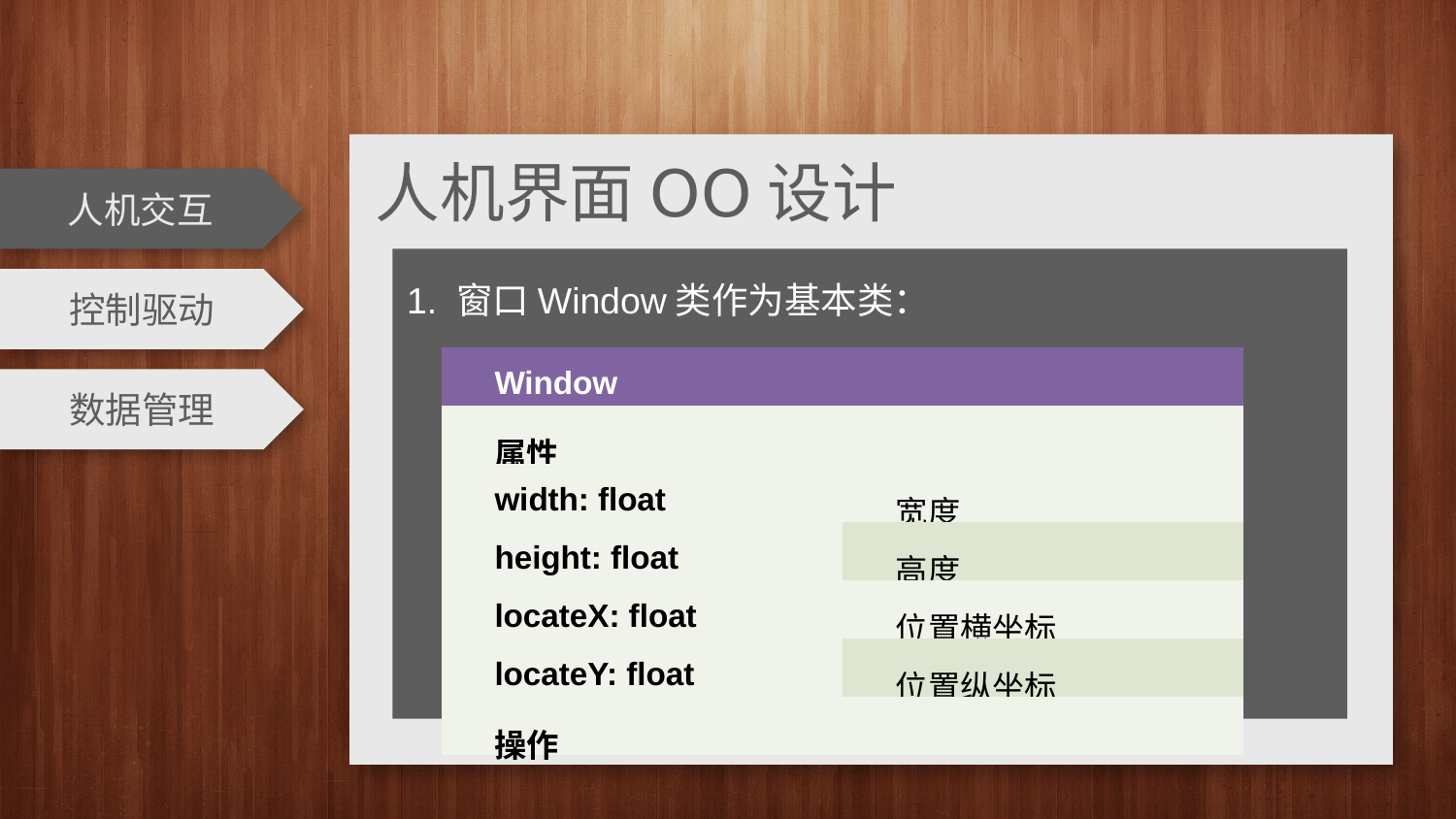

人机界面OO设计
人机交互
1. 窗口Window类作为基本类：
控制驱动
| Window |  |
| --- | --- |
| 属性 |  |
| width: float | 宽度 |
| height: float | 高度 |
| locateX: float | 位置横坐标 |
| locateY: float | 位置纵坐标 |
| 操作 |  |
数据管理